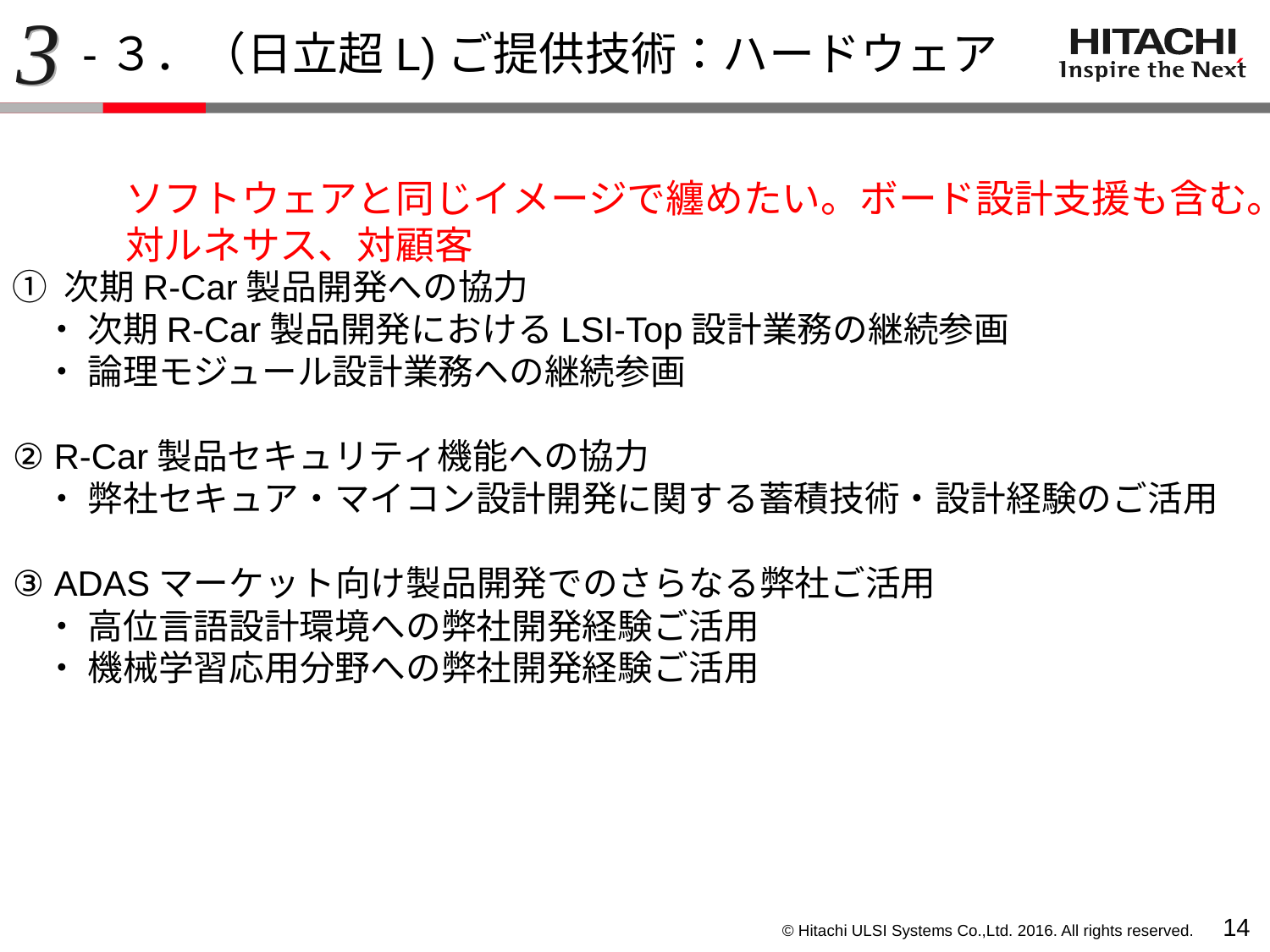

3
-３．（日立超L)ご提供技術：ハードウェア
ソフトウェアと同じイメージで纏めたい。ボード設計支援も含む。
対ルネサス、対顧客
① 次期R-Car製品開発への協力
   ・ 次期R-Car製品開発におけるLSI-Top設計業務の継続参画
   ・ 論理モジュール設計業務への継続参画

② R-Car製品セキュリティ機能への協力
   ・ 弊社セキュア・マイコン設計開発に関する蓄積技術・設計経験のご活用

③ ADASマーケット向け製品開発でのさらなる弊社ご活用
   ・ 高位言語設計環境への弊社開発経験ご活用
   ・ 機械学習応用分野への弊社開発経験ご活用

14